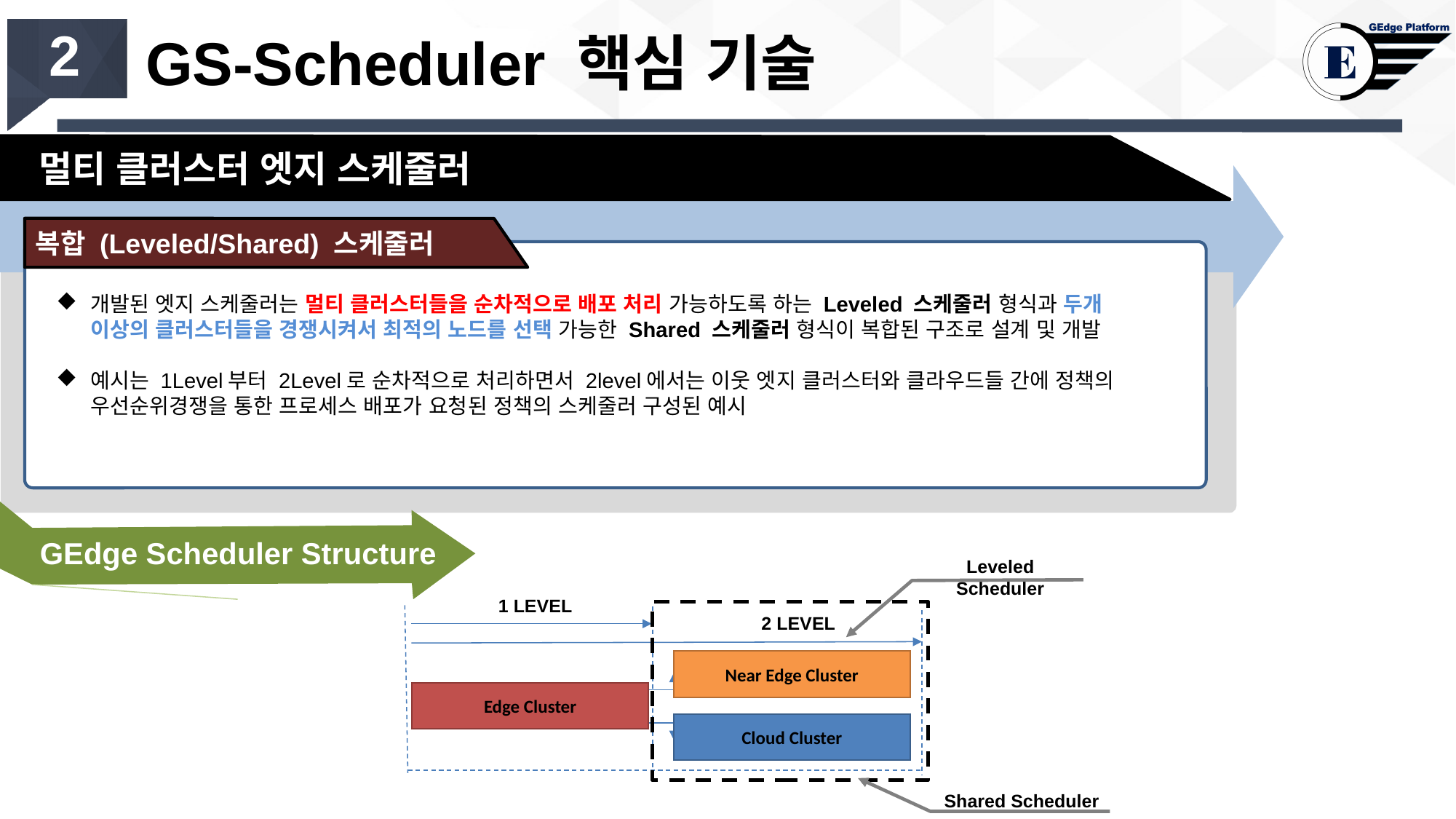

# GS-Scheduler 핵심 기술
2
  멀티 클러스터 엣지 스케줄러

복합 (Leveled/Shared) 스케줄러
리프트 앤 시프트(Lift and Shift)는 애플리케이션을 클라우드로 마이그레이션하는 여러 접근 방식 중 하나
개발된 엣지 스케줄러는 멀티 클러스터들을 순차적으로 배포 처리 가능하도록 하는 Leveled 스케줄러 형식과 두개 이상의 클러스터들을 경쟁시켜서 최적의 노드를 선택 가능한 Shared 스케줄러 형식이 복합된 구조로 설계 및 개발

예시는 1Level부터 2Level로 순차적으로 처리하면서 2level에서는 이웃 엣지 클러스터와 클라우드들 간에 정책의 우선순위경쟁을 통한 프로세스 배포가 요청된 정책의 스케줄러 구성된 예시

GEdge Scheduler Structure
Leveled Scheduler

1 LEVEL

2 LEVEL
Near Edge Cluster
Edge Cluster
Cloud Cluster

Shared Scheduler